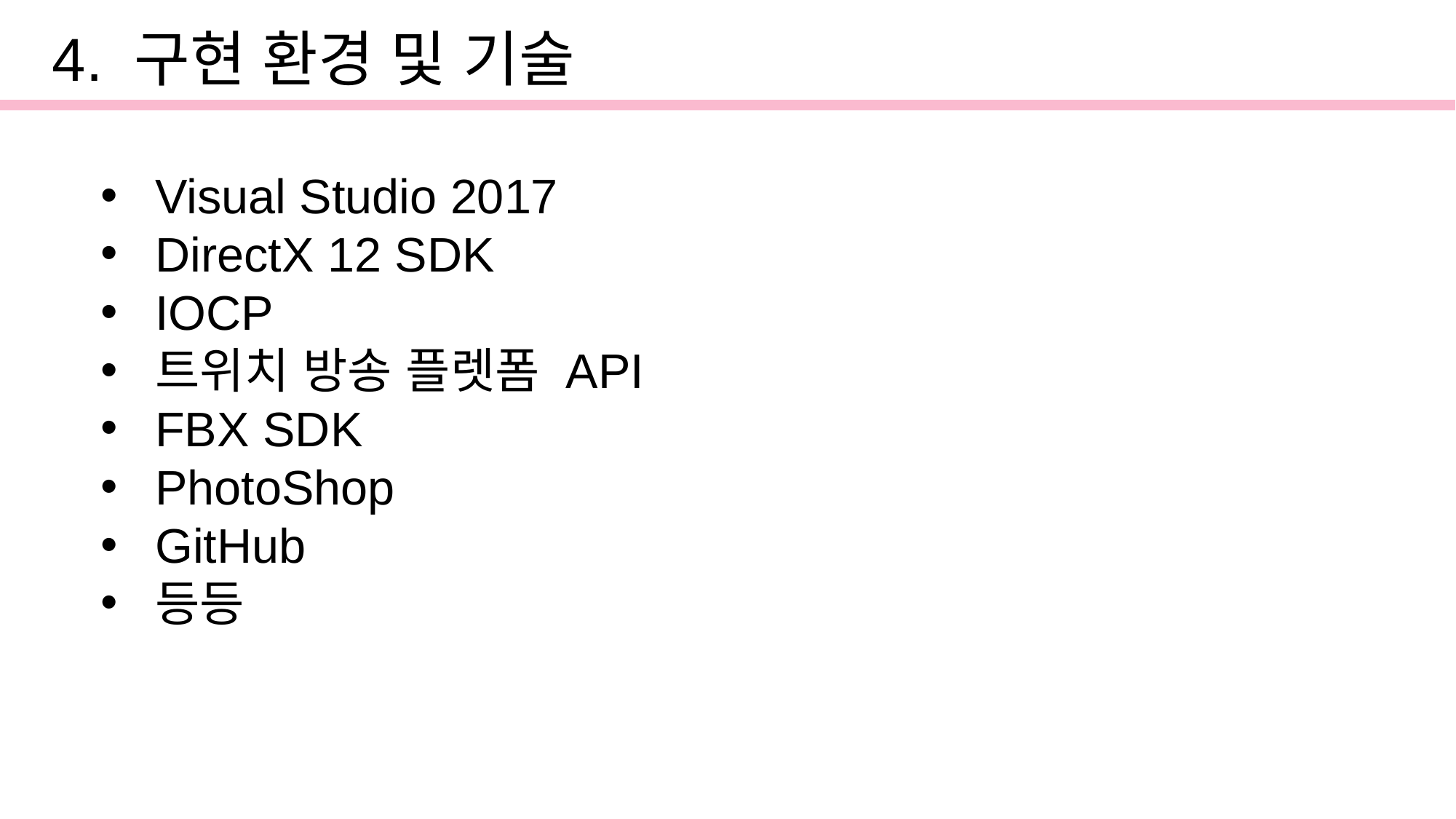

4. 구현 환경 및 기술

Visual Studio 2017
DirectX 12 SDK
IOCP
트위치 방송 플렛폼 API
FBX SDK
PhotoShop
GitHub
등등